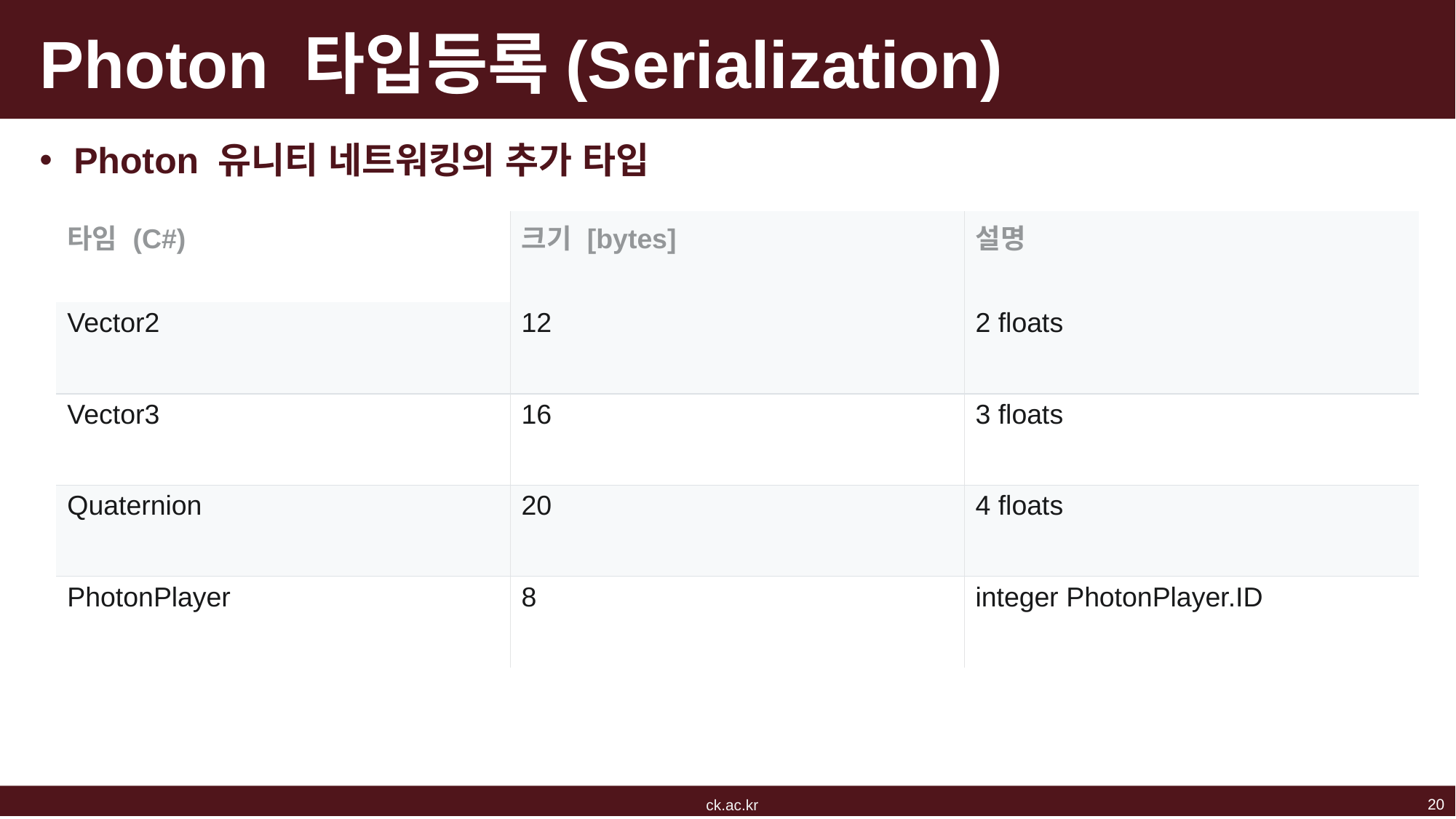

# Photon 타입등록(Serialization)
Photon 유니티 네트워킹의 추가 타입
| 타임 (C#) | 크기 [bytes] | 설명 |
| --- | --- | --- |
| Vector2 | 12 | 2 floats |
| Vector3 | 16 | 3 floats |
| Quaternion | 20 | 4 floats |
| PhotonPlayer | 8 | integer PhotonPlayer.ID |

20
ck.ac.kr